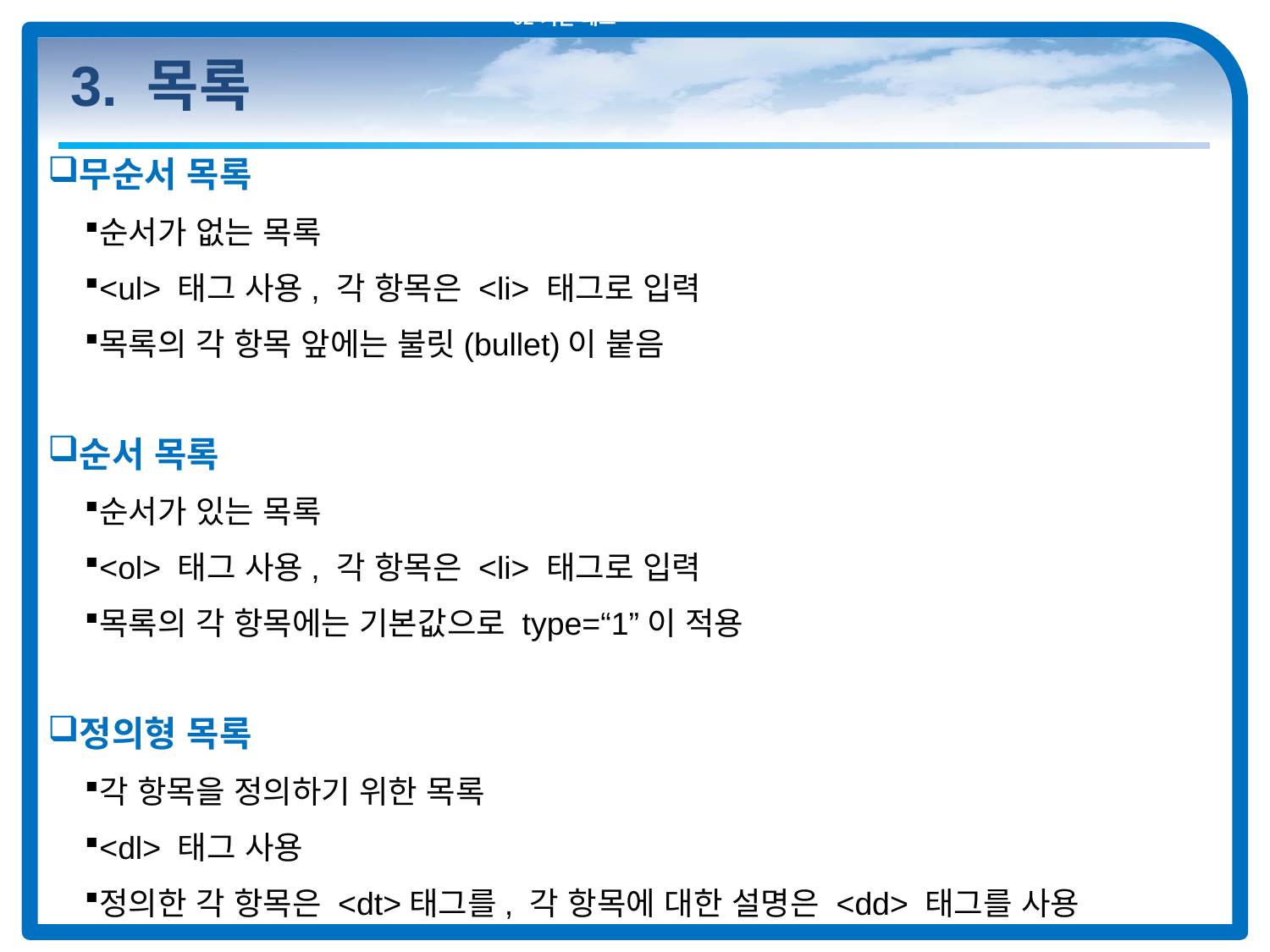

02 기본 태그
# 3. 목록
무순서 목록
순서가 없는 목록
<ul> 태그 사용, 각 항목은 <li> 태그로 입력
목록의 각 항목 앞에는 불릿(bullet)이 붙음

순서 목록
순서가 있는 목록
<ol> 태그 사용, 각 항목은 <li> 태그로 입력
목록의 각 항목에는 기본값으로 type=“1”이 적용

정의형 목록
각 항목을 정의하기 위한 목록
<dl> 태그 사용
정의한 각 항목은 <dt>태그를, 각 항목에 대한 설명은 <dd> 태그를 사용